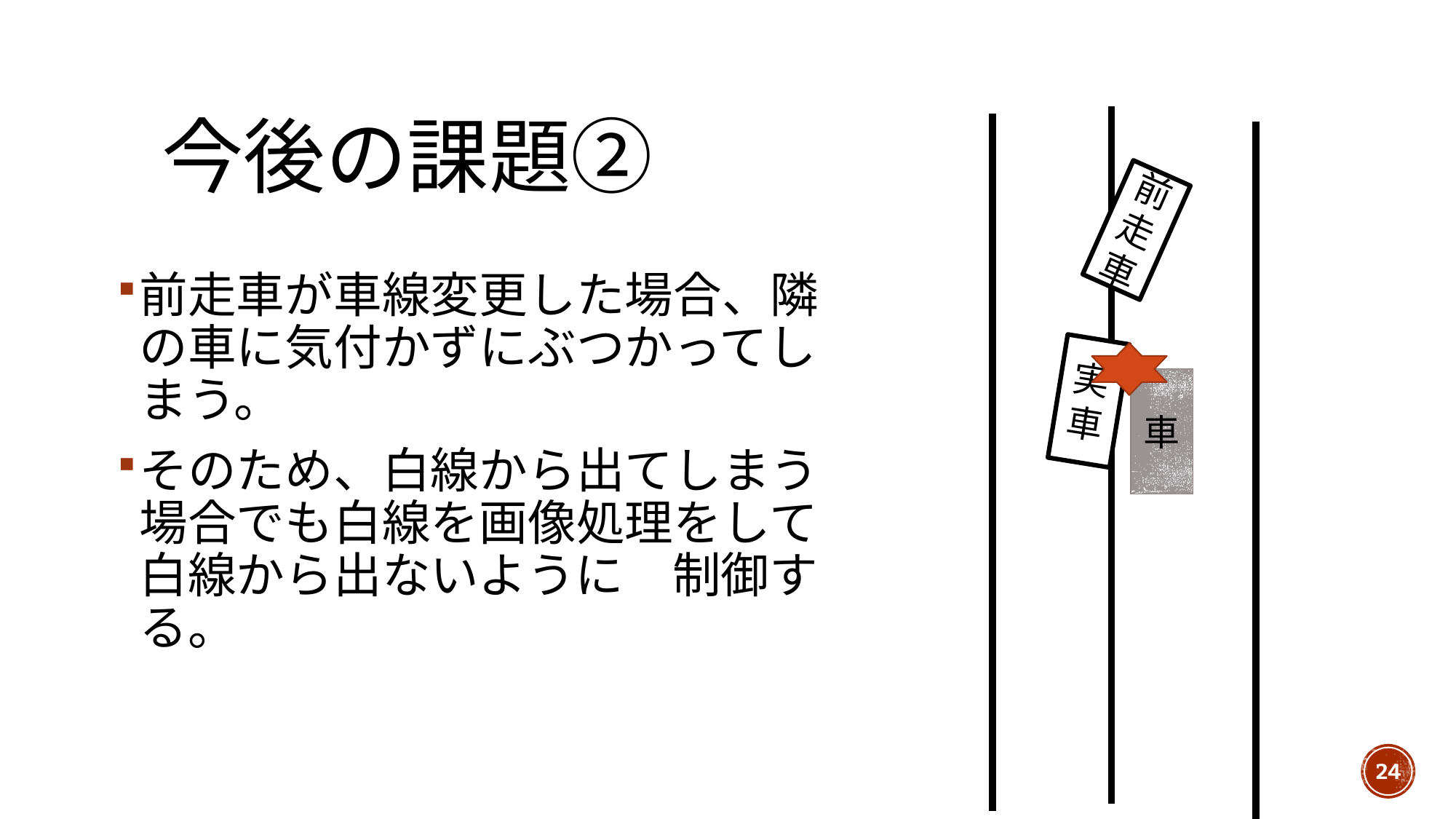

# 今後の課題②
前走車
前走車が車線変更した場合、隣の車に気付かずにぶつかってしまう。
そのため、白線から出てしまう場合でも白線を画像処理をして白線から出ないように　制御する。

実車

車
24